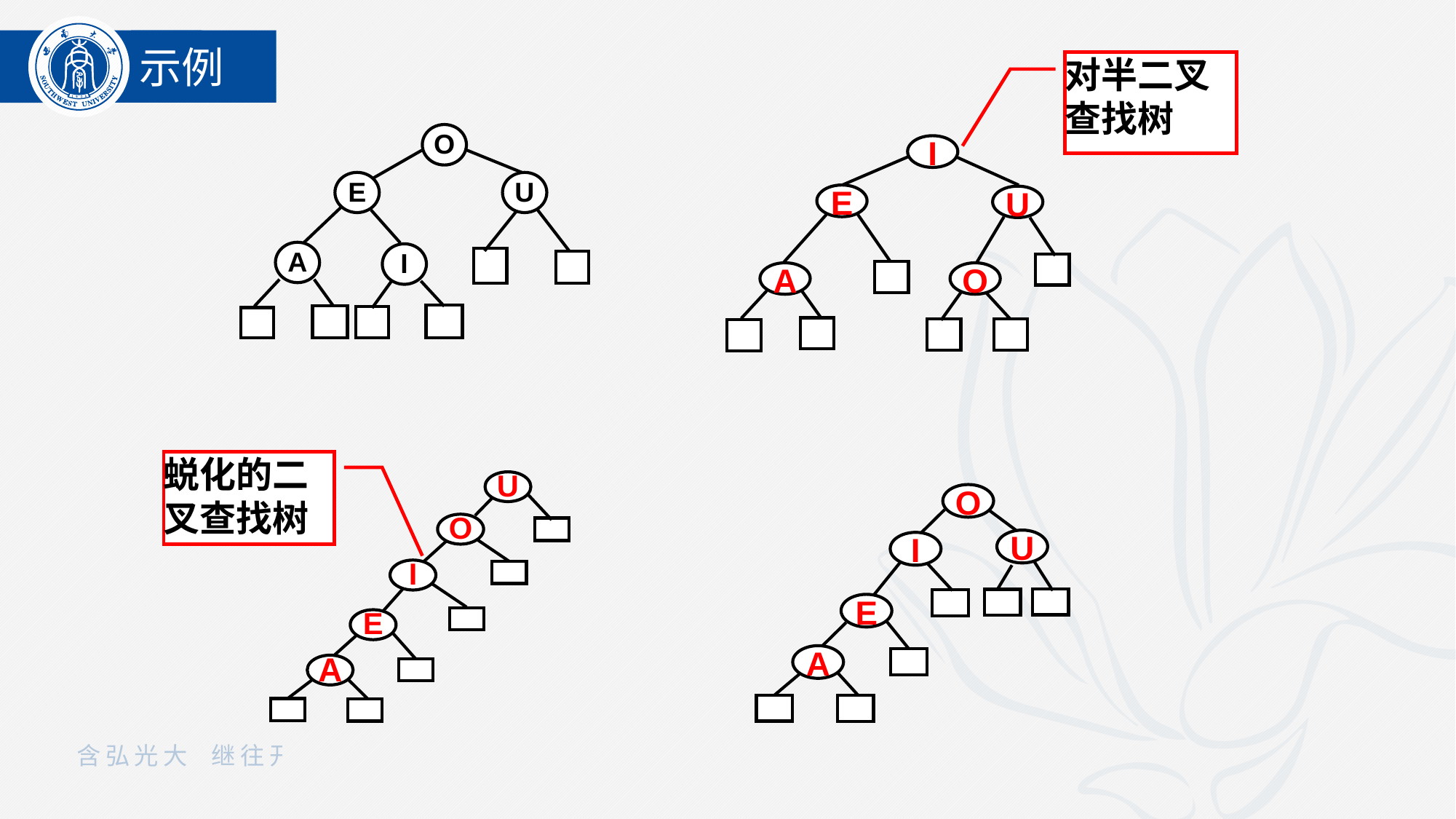

示例
对半二叉查找树
O

E
U

A
I

I

E
U

A
O

蜕化的二叉查找树
U

O

I

E

A

O

U
I

E

A